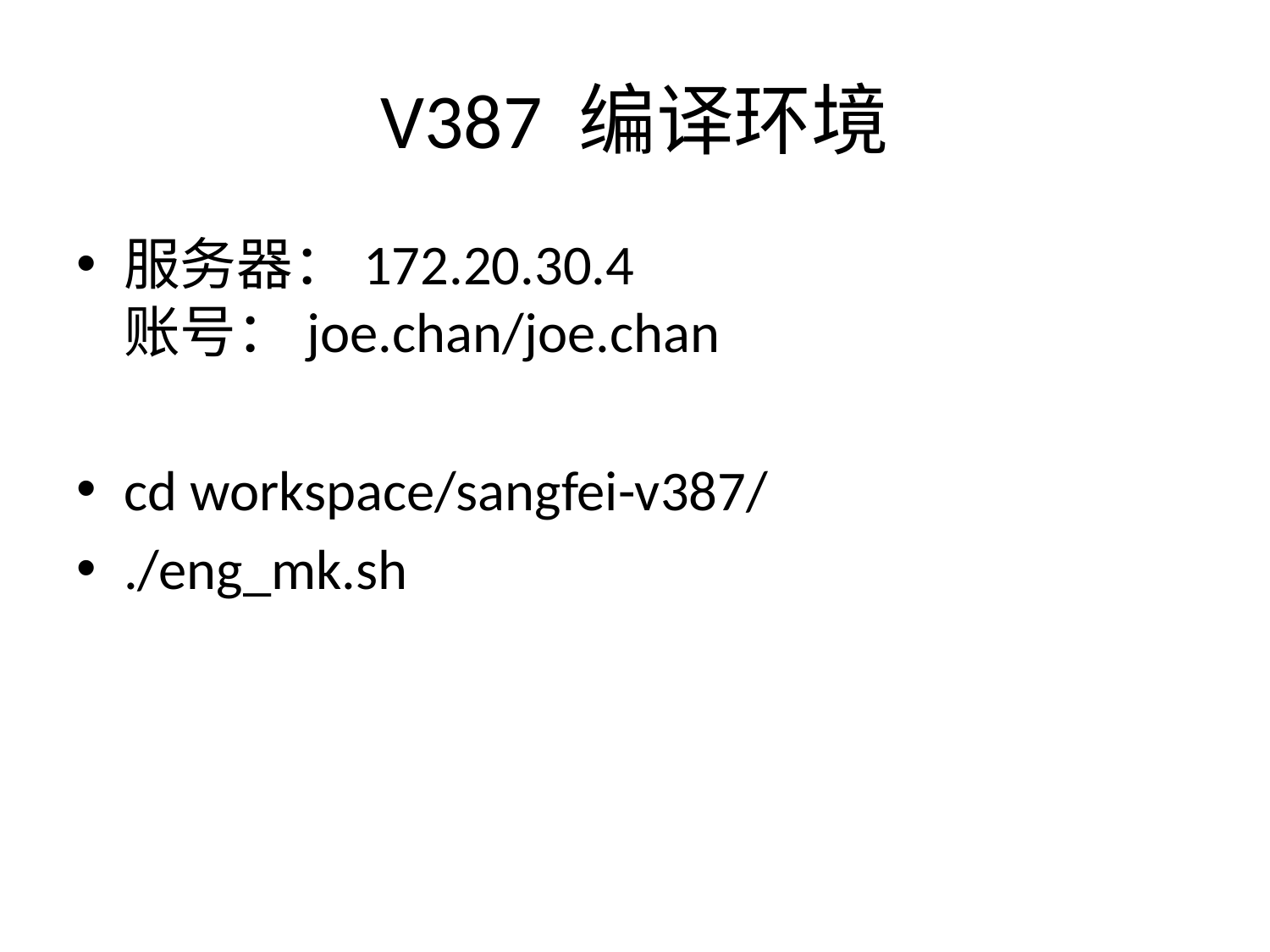

# V387 编译环境
服务器：172.20.30.4
账号：joe.chan/joe.chan

cd workspace/sangfei-v387/
./eng_mk.sh